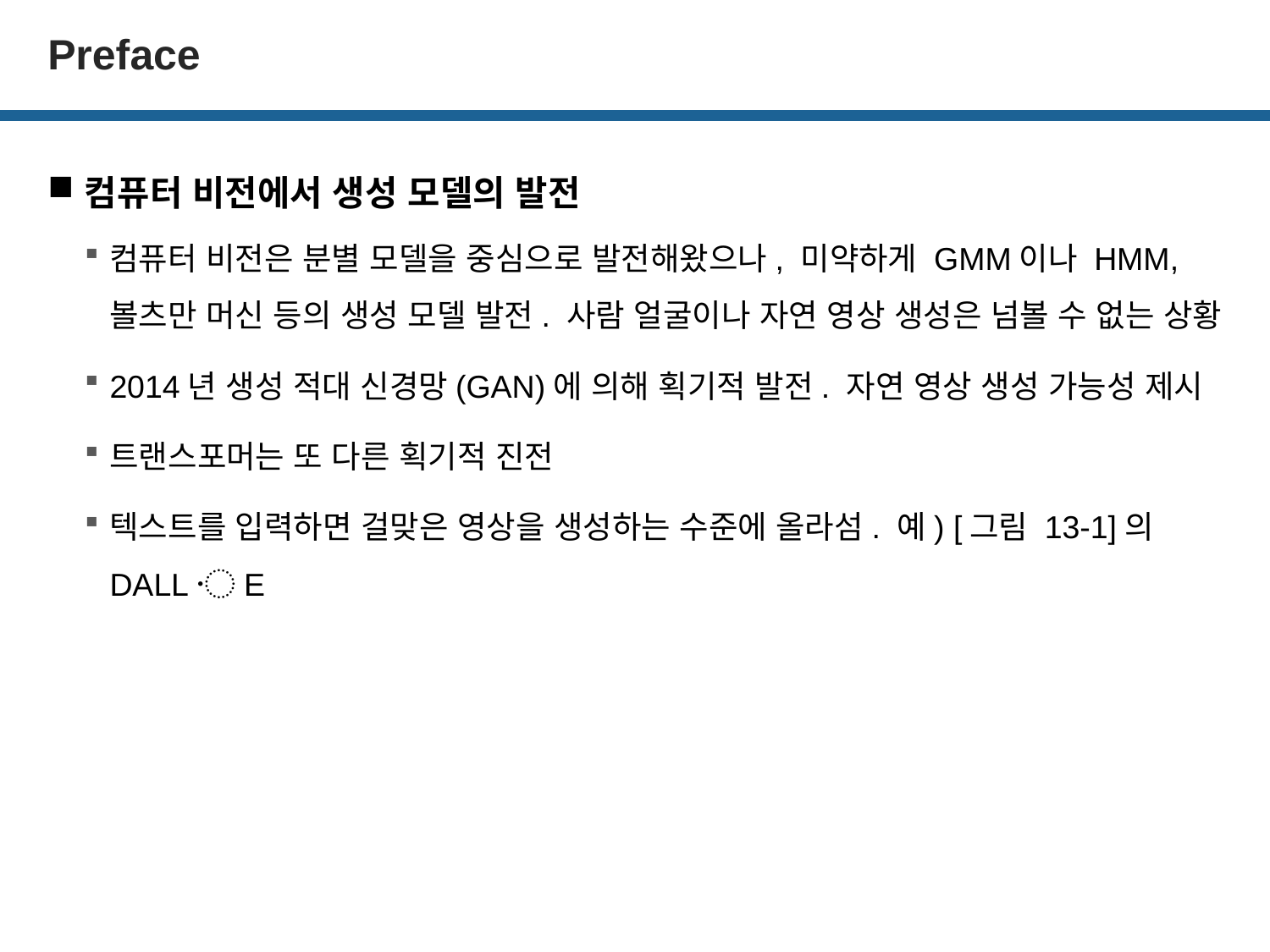

# Preface
컴퓨터 비전에서 생성 모델의 발전
컴퓨터 비전은 분별 모델을 중심으로 발전해왔으나, 미약하게 GMM이나 HMM, 볼츠만 머신 등의 생성 모델 발전. 사람 얼굴이나 자연 영상 생성은 넘볼 수 없는 상황
2014년 생성 적대 신경망(GAN)에 의해 획기적 발전. 자연 영상 생성 가능성 제시
트랜스포머는 또 다른 획기적 진전
텍스트를 입력하면 걸맞은 영상을 생성하는 수준에 올라섬. 예) [그림 13-1]의 DALL〮E